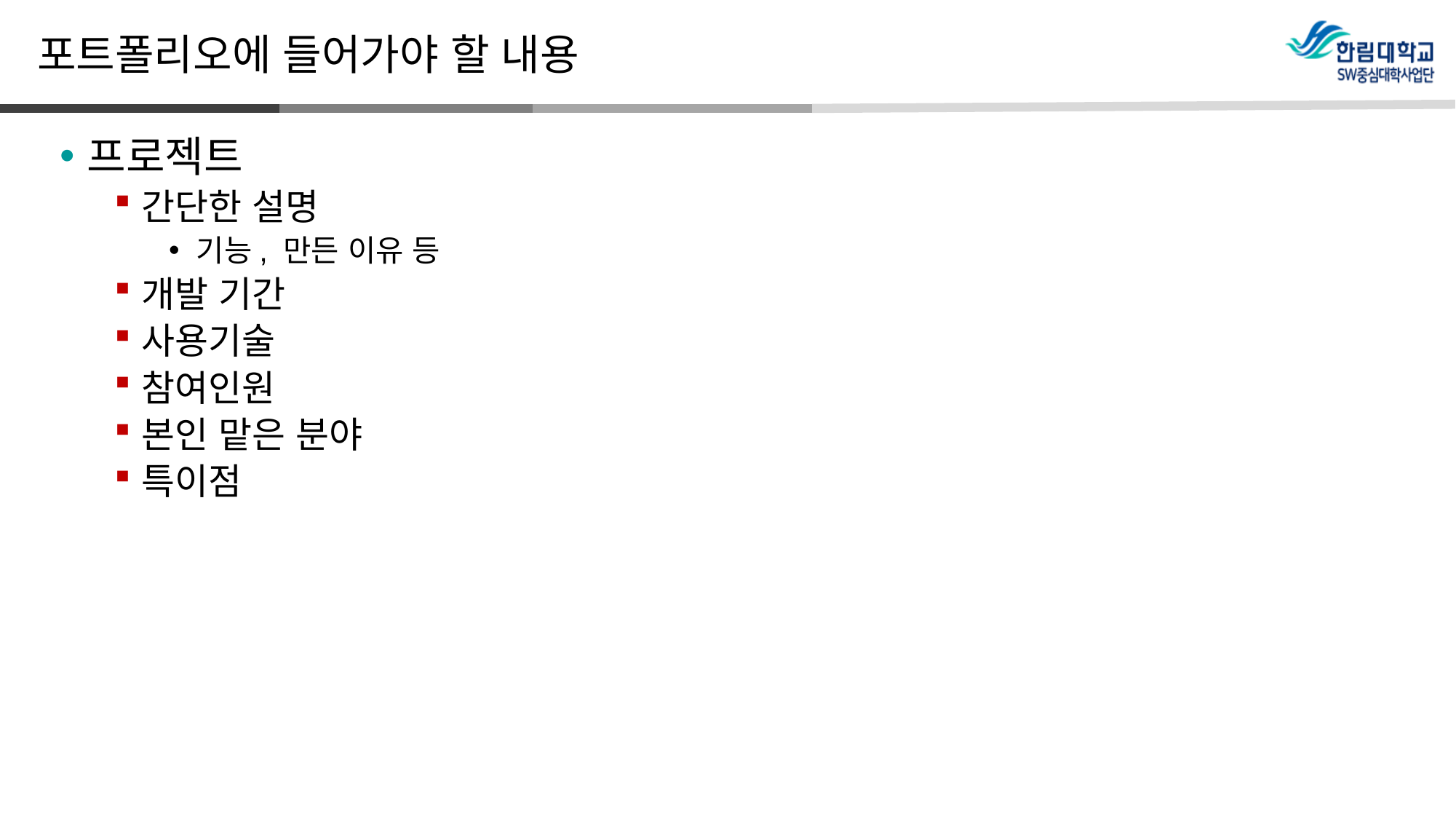

# 포트폴리오에 들어가야 할 내용
프로젝트
간단한 설명
기능, 만든 이유 등
개발 기간
사용기술
참여인원
본인 맡은 분야
특이점